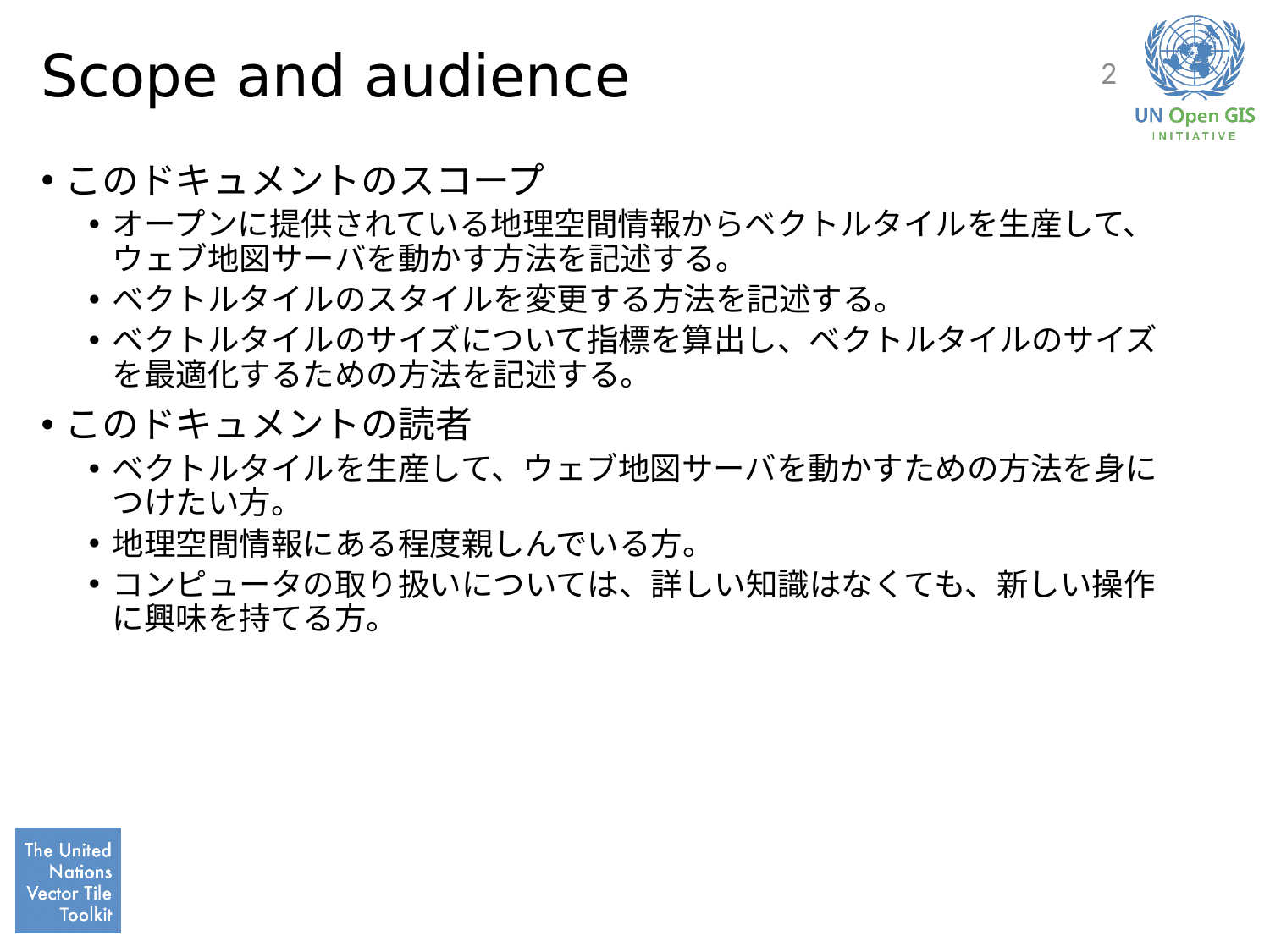

# Scope and audience
2
このドキュメントのスコープ
オープンに提供されている地理空間情報からベクトルタイルを生産して、ウェブ地図サーバを動かす方法を記述する。
ベクトルタイルのスタイルを変更する方法を記述する。
ベクトルタイルのサイズについて指標を算出し、ベクトルタイルのサイズを最適化するための方法を記述する。
このドキュメントの読者
ベクトルタイルを生産して、ウェブ地図サーバを動かすための方法を身につけたい方。
地理空間情報にある程度親しんでいる方。
コンピュータの取り扱いについては、詳しい知識はなくても、新しい操作に興味を持てる方。